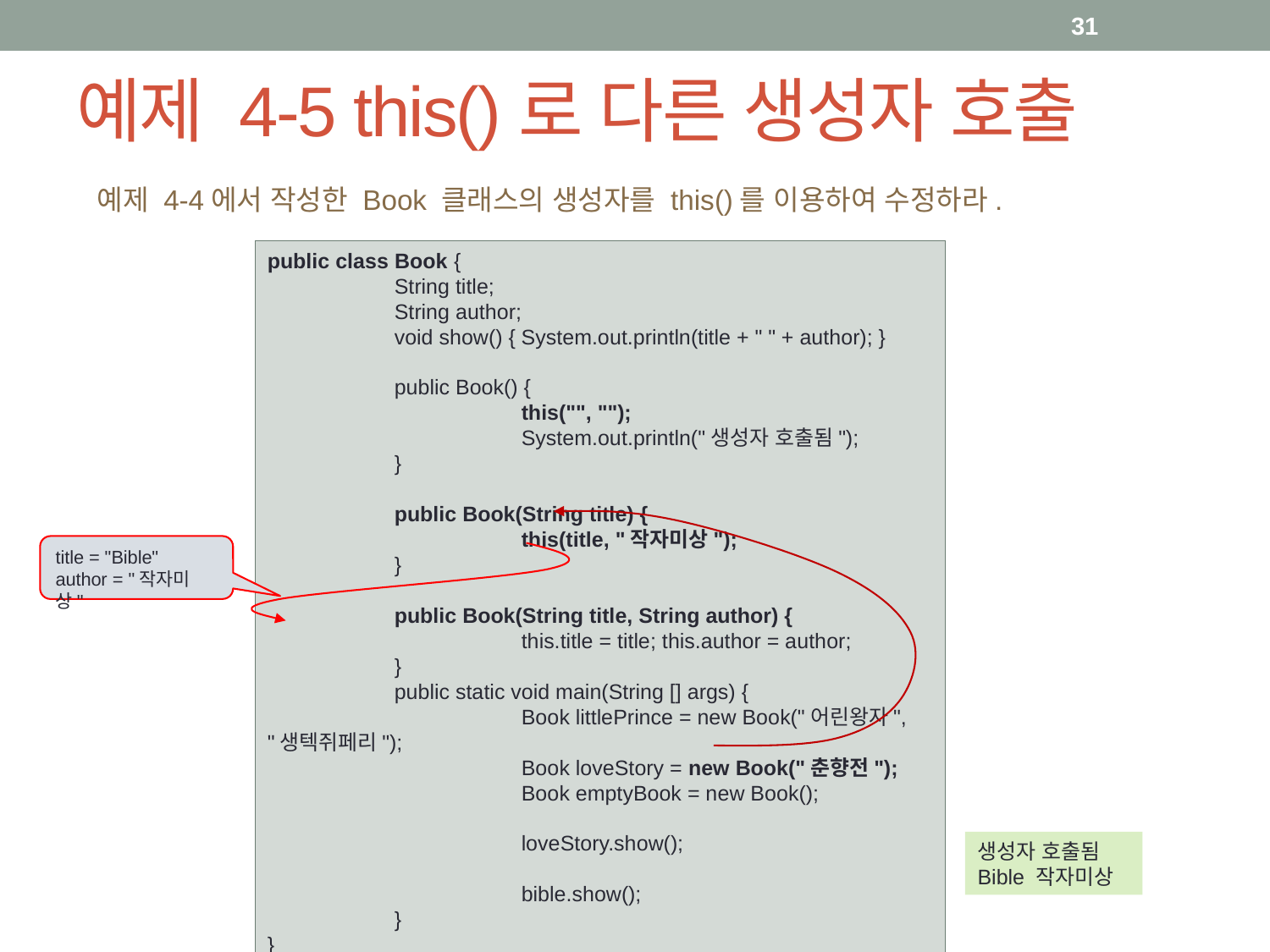

31
# 예제 4-5 this()로 다른 생성자 호출
예제 4-4에서 작성한 Book 클래스의 생성자를 this()를 이용하여 수정하라.
public class Book {
	String title;
	String author;
	void show() { System.out.println(title + " " + author); }

	public Book() {
		this("", "");
		System.out.println("생성자 호출됨");
	}

	public Book(String title) {
		this(title, "작자미상");
	}

	public Book(String title, String author) {
		this.title = title; this.author = author;
	}
	public static void main(String [] args) {
		Book littlePrince = new Book("어린왕자", "생텍쥐페리");
		Book loveStory = new Book("춘향전");
		Book emptyBook = new Book();
		loveStory.show();

		bible.show();
	}
}

title = "Bible"
author = "작자미상"

생성자 호출됨
Bible 작자미상